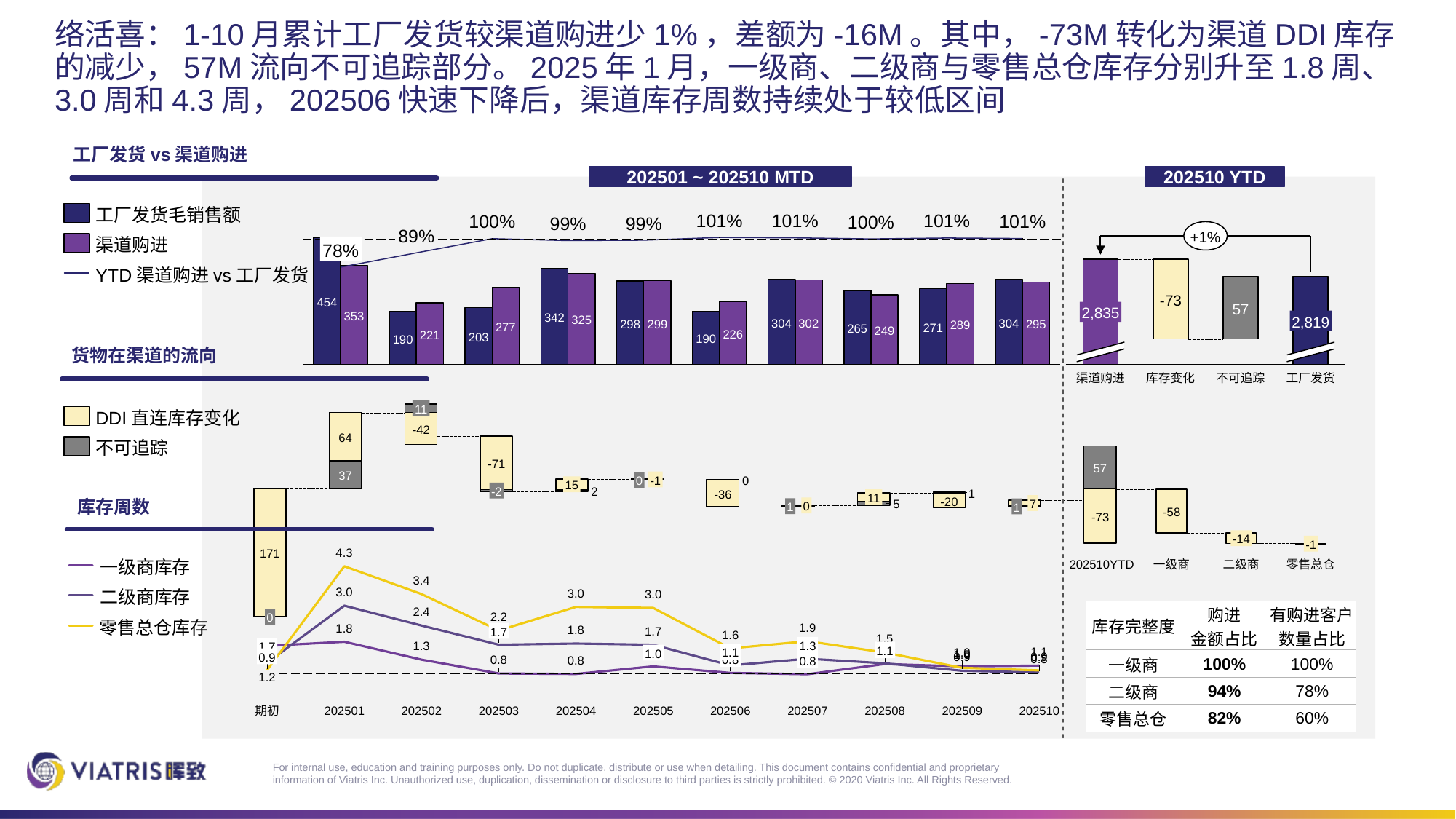

# 络活喜：1-10月累计工厂发货较渠道购进少1%，差额为-16M。其中，-73M转化为渠道DDI库存的减少，57M流向不可追踪部分。2025年1月，一级商、二级商与零售总仓库存分别升至1.8周、3.0周和4.3周，202506快速下降后，渠道库存周数持续处于较低区间
工厂发货vs渠道购进
202501 ~ 202510 MTD
202510 YTD

工厂发货毛销售额

101%
101%
101%
100%
101%
100%
99%
99%
+1%
89%

### Chart

| Category |  |  |  |
|---|---|---|---|
渠道购进

78%

### Chart

| Category |  |  |
|---|---|---|
YTD渠道购进vs工厂发货
-73
454
57
2,835
353
342
2,819
325
304
304
302
299
298
295
289
277
271
265
249
226
221
203
190
190
货物在渠道的流向

渠道购进
库存变化
不可追踪
工厂发货

### Chart

| Category |  |  |  |
|---|---|---|---|
11
DDI直连库存变化

-42
64
不可追踪

-71
57
37
-1
0
0
15

### Chart

| Category |  |  |
|---|---|---|
-2
2
1
-36
库存周数
11
-20
7
5
0
1
1
-58
-73
-14

### Chart

| Category |  |  |  |
|---|---|---|---|
-1

171
一级商库存
202510YTD
一级商
二级商
零售总仓
二级商库存
| 库存完整度 | 购进 金额占比 | 有购进客户数量占比 |
| --- | --- | --- |
| 一级商 | 100% | 100% |
| 二级商 | 94% | 78% |
| 零售总仓 | 82% | 60% |
0
零售总仓库存
1.7
1.3
1.7
1.1
1.1
1.1
1.0
0.9
0.8
0.8
期初
202501
202502
202503
202504
202505
202506
202507
202508
202509
202510